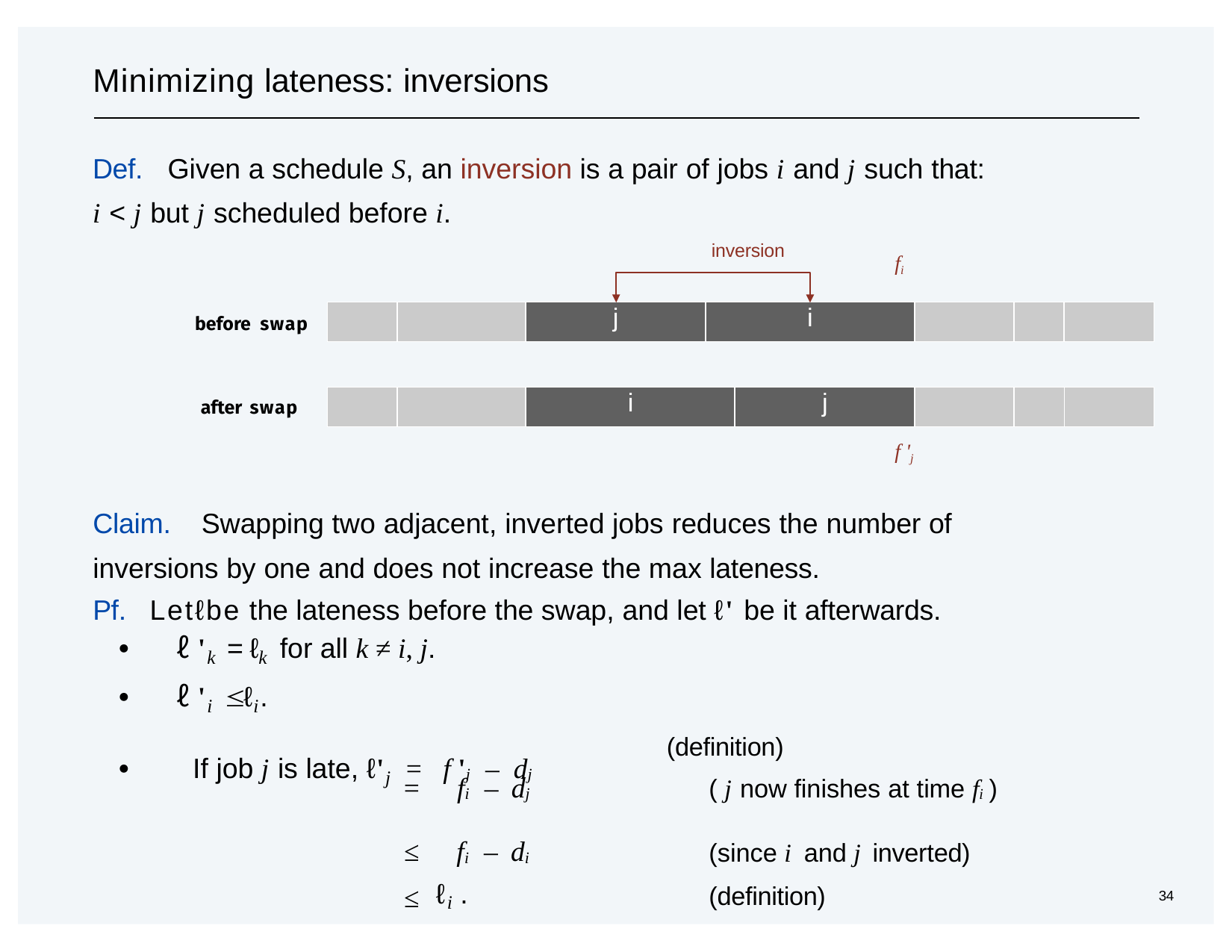

# Minimizing lateness: inversions

Def.	Given a schedule S, an inversion is a pair of jobs i and j such that:
i < j but j scheduled before i.
inversion
fi

|  |  | j | i |  |  |  |
| --- | --- | --- | --- | --- | --- | --- |
before swap
|  |  | i | j |  |  |  |
| --- | --- | --- | --- | --- | --- | --- |
after swap
f 'j
Claim.	Swapping two adjacent, inverted jobs reduces the number of inversions by one and does not increase the max lateness.
Pf.	Letℓbe the lateness before the swap, and let ℓ' be it afterwards.
・ℓ'k = ℓk for all k ≠ i, j.
・ℓ'i ≤ ℓi.
・If job j is late, ℓ'j	=	f 'j  – dj
(definition)
| = | fi – | dj | ( j now finishes at time fi ) |
| --- | --- | --- | --- |
| ≤ | fi – | di | (since i and j inverted) |
| ≤ | ℓi . |  | (definition) |
34